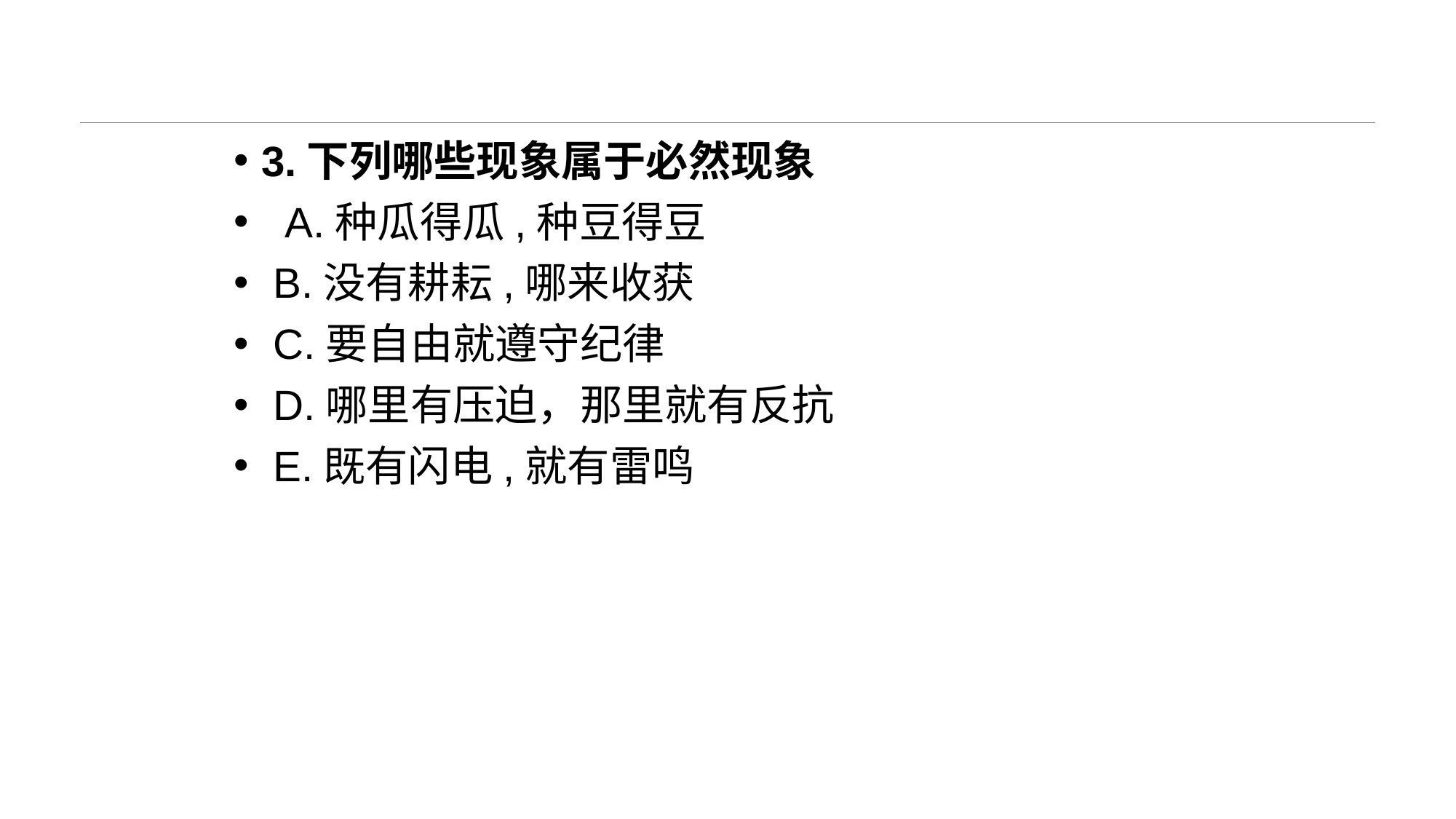

#
3.下列哪些现象属于必然现象
  A.种瓜得瓜,种豆得豆
 B.没有耕耘,哪来收获
 C.要自由就遵守纪律
 D.哪里有压迫，那里就有反抗
 E.既有闪电,就有雷鸣